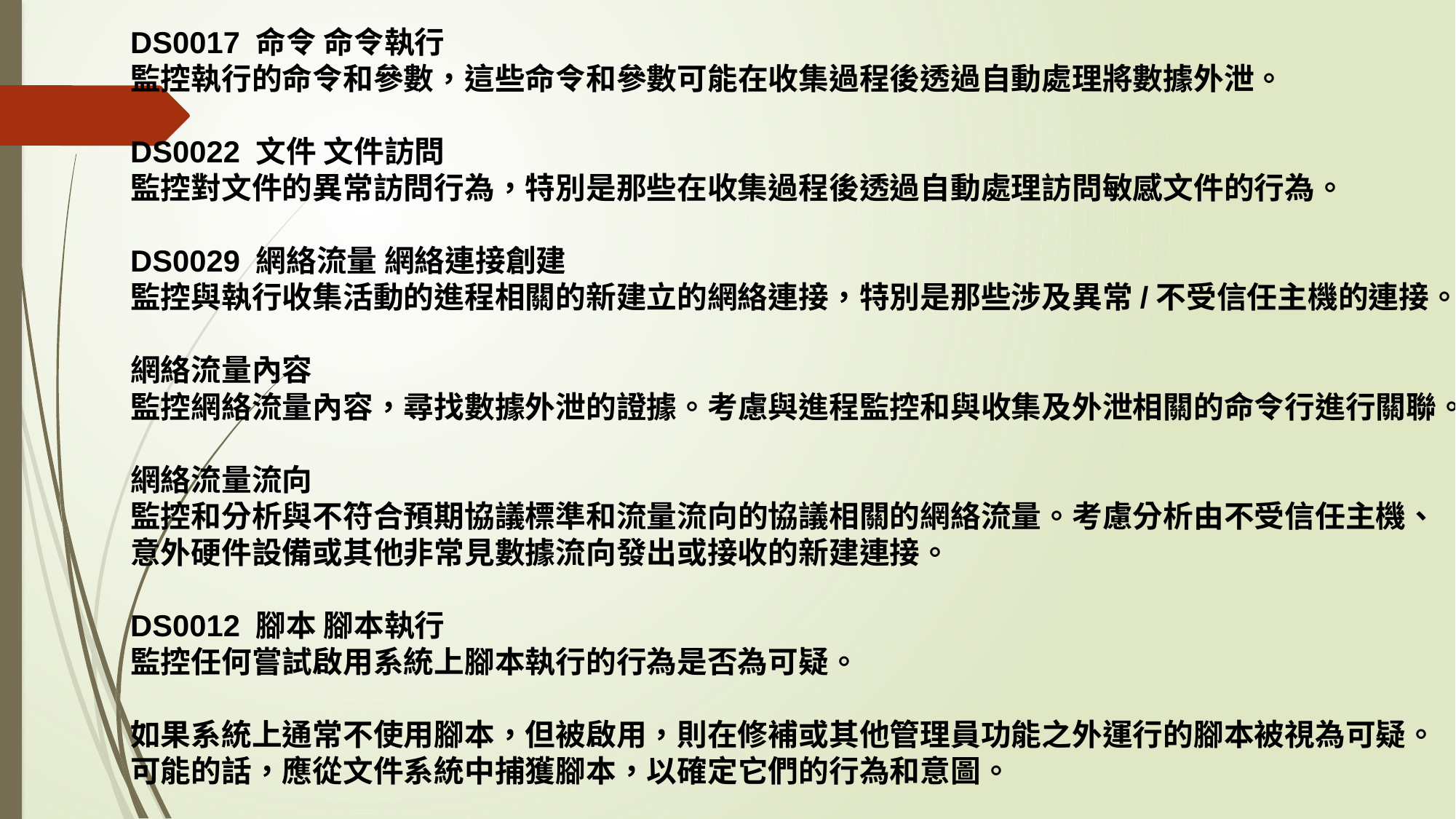

DS0017 命令 命令執行
監控執行的命令和參數，這些命令和參數可能在收集過程後透過自動處理將數據外泄。

DS0022 文件 文件訪問
監控對文件的異常訪問行為，特別是那些在收集過程後透過自動處理訪問敏感文件的行為。

DS0029 網絡流量 網絡連接創建
監控與執行收集活動的進程相關的新建立的網絡連接，特別是那些涉及異常/不受信任主機的連接。

網絡流量內容
監控網絡流量內容，尋找數據外泄的證據。考慮與進程監控和與收集及外泄相關的命令行進行關聯。

網絡流量流向
監控和分析與不符合預期協議標準和流量流向的協議相關的網絡流量。考慮分析由不受信任主機、意外硬件設備或其他非常見數據流向發出或接收的新建連接。

DS0012 腳本 腳本執行
監控任何嘗試啟用系統上腳本執行的行為是否為可疑。

如果系統上通常不使用腳本，但被啟用，則在修補或其他管理員功能之外運行的腳本被視為可疑。可能的話，應從文件系統中捕獲腳本，以確定它們的行為和意圖。